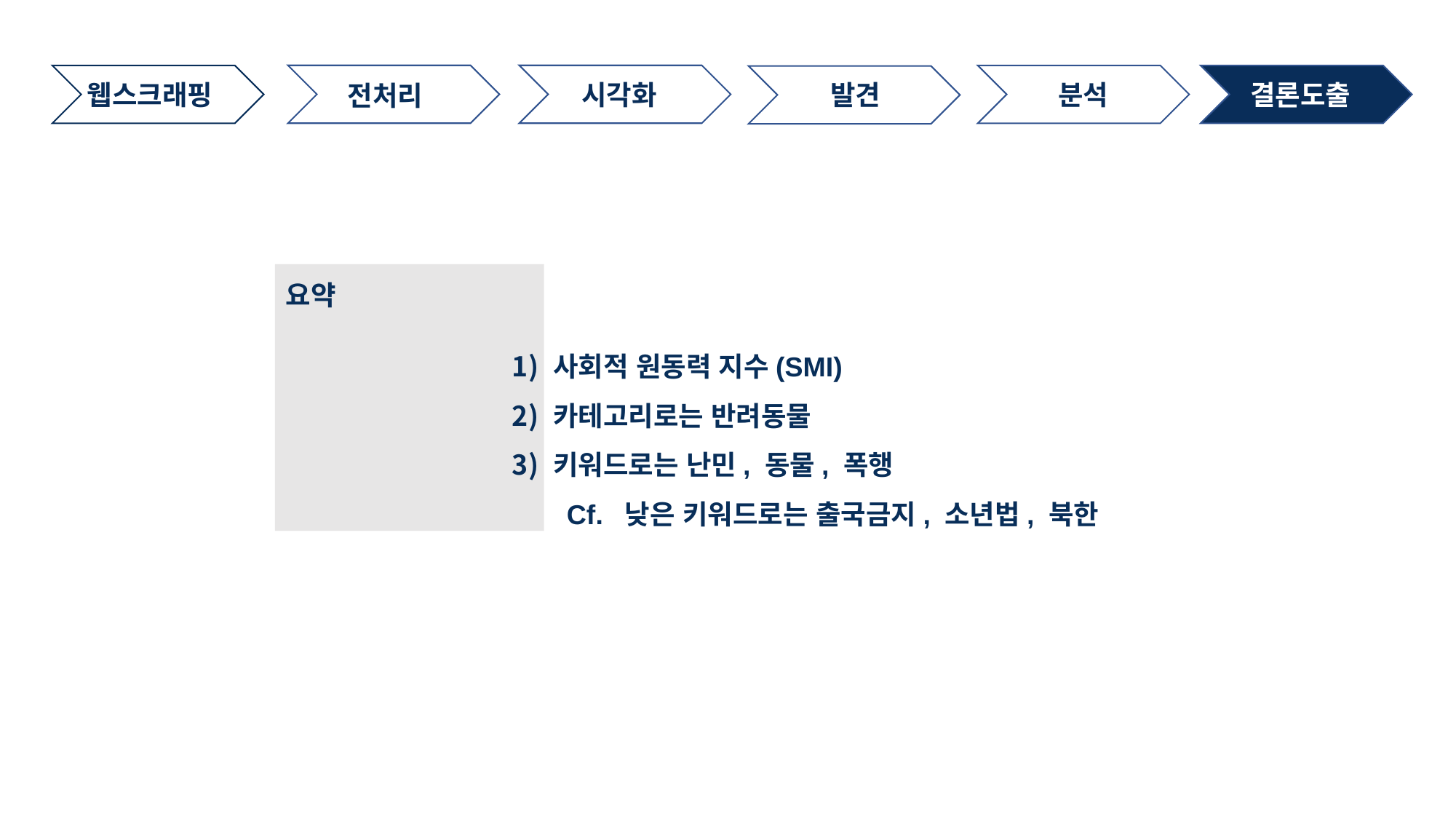

시각화
웹스크래핑
분석
결론도출
발견
전처리

요약
사회적 원동력 지수(SMI)
카테고리로는 반려동물
키워드로는 난민, 동물, 폭행
Cf.  낮은 키워드로는 출국금지, 소년법, 북한